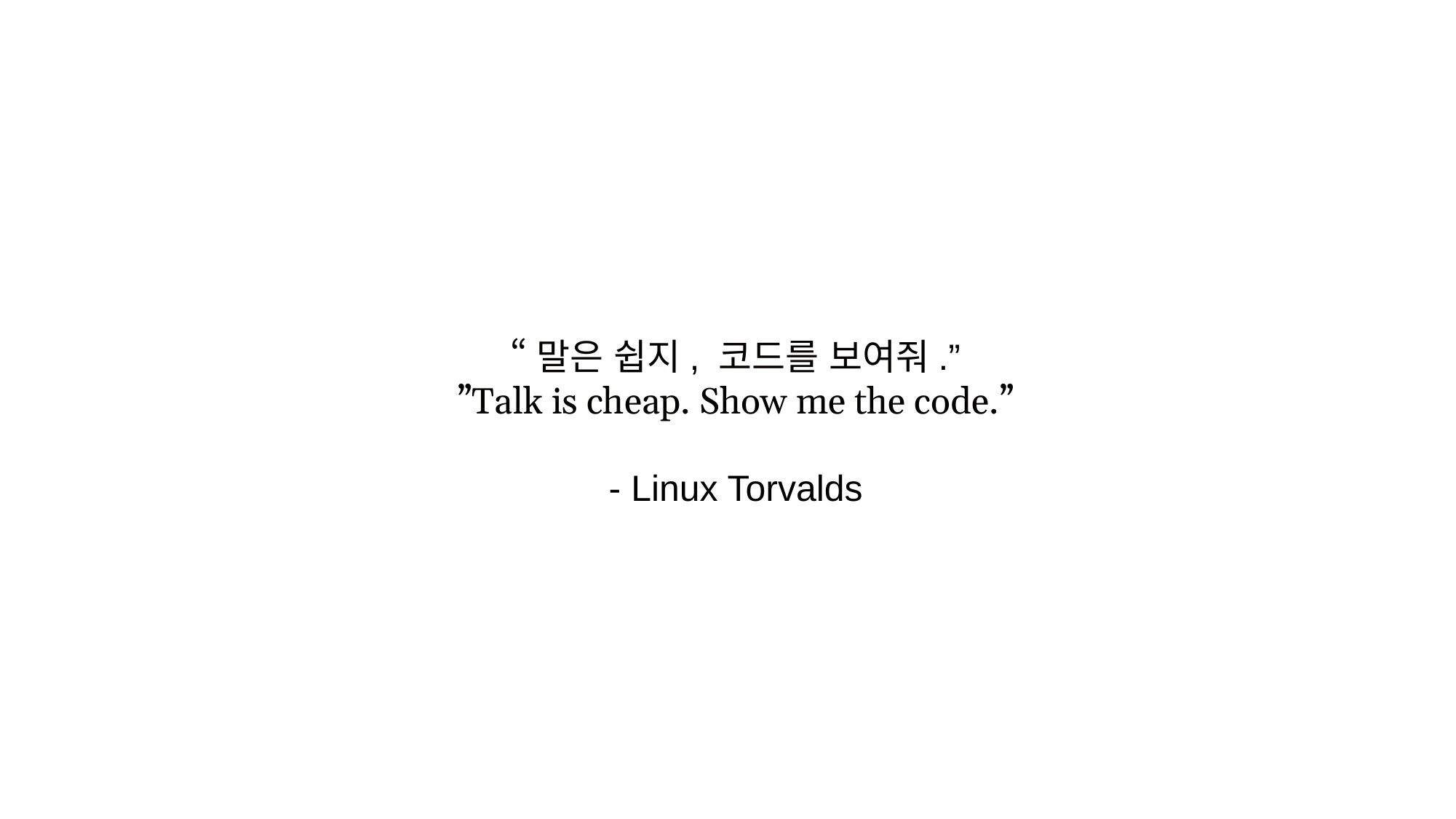

“말은 쉽지, 코드를 보여줘.”
”Talk is cheap. Show me the code.”

- Linux Torvalds